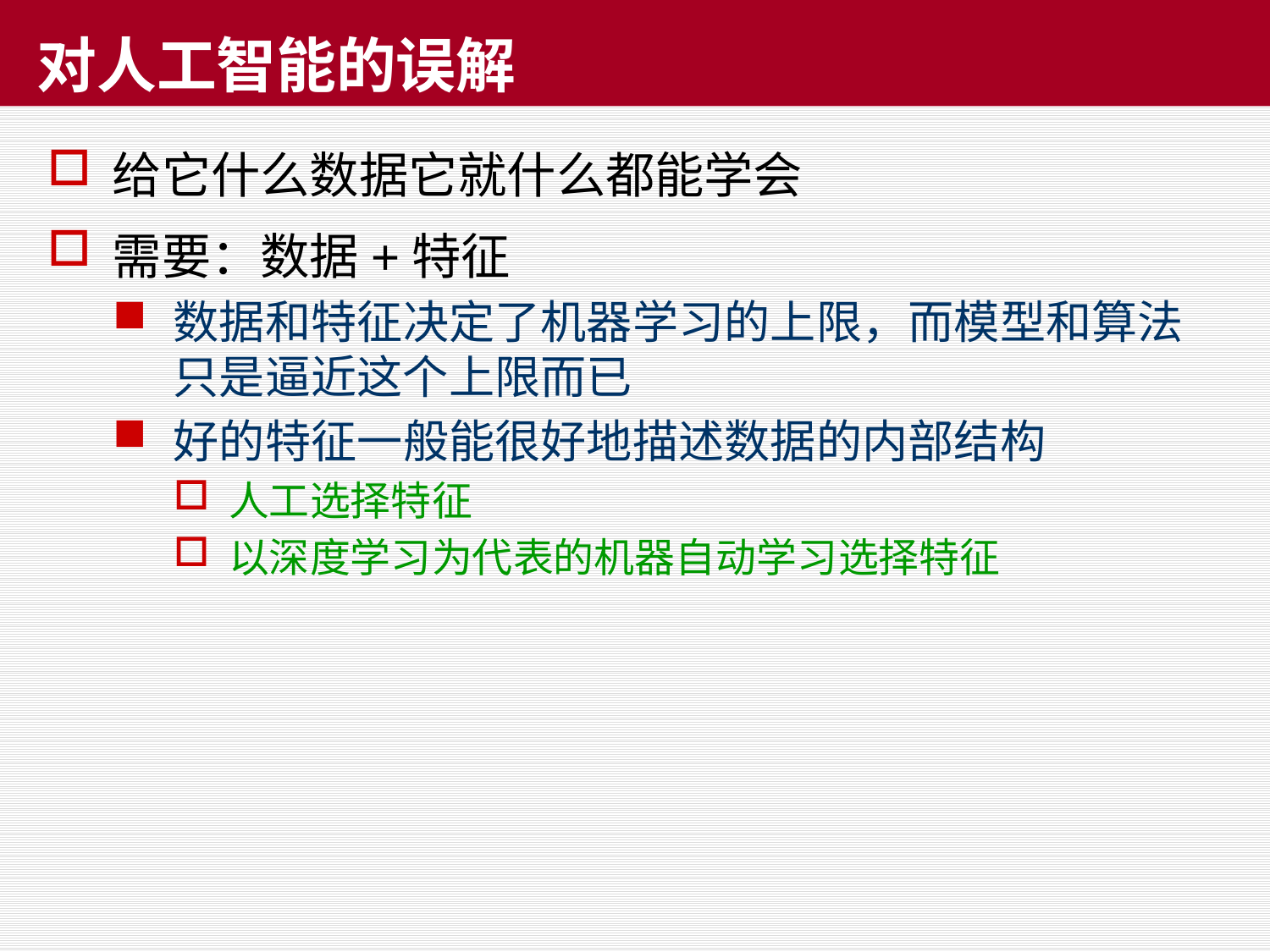

# 对人工智能的误解
给它什么数据它就什么都能学会
需要：数据+特征
数据和特征决定了机器学习的上限，而模型和算法只是逼近这个上限而已
好的特征一般能很好地描述数据的内部结构
人工选择特征
以深度学习为代表的机器自动学习选择特征